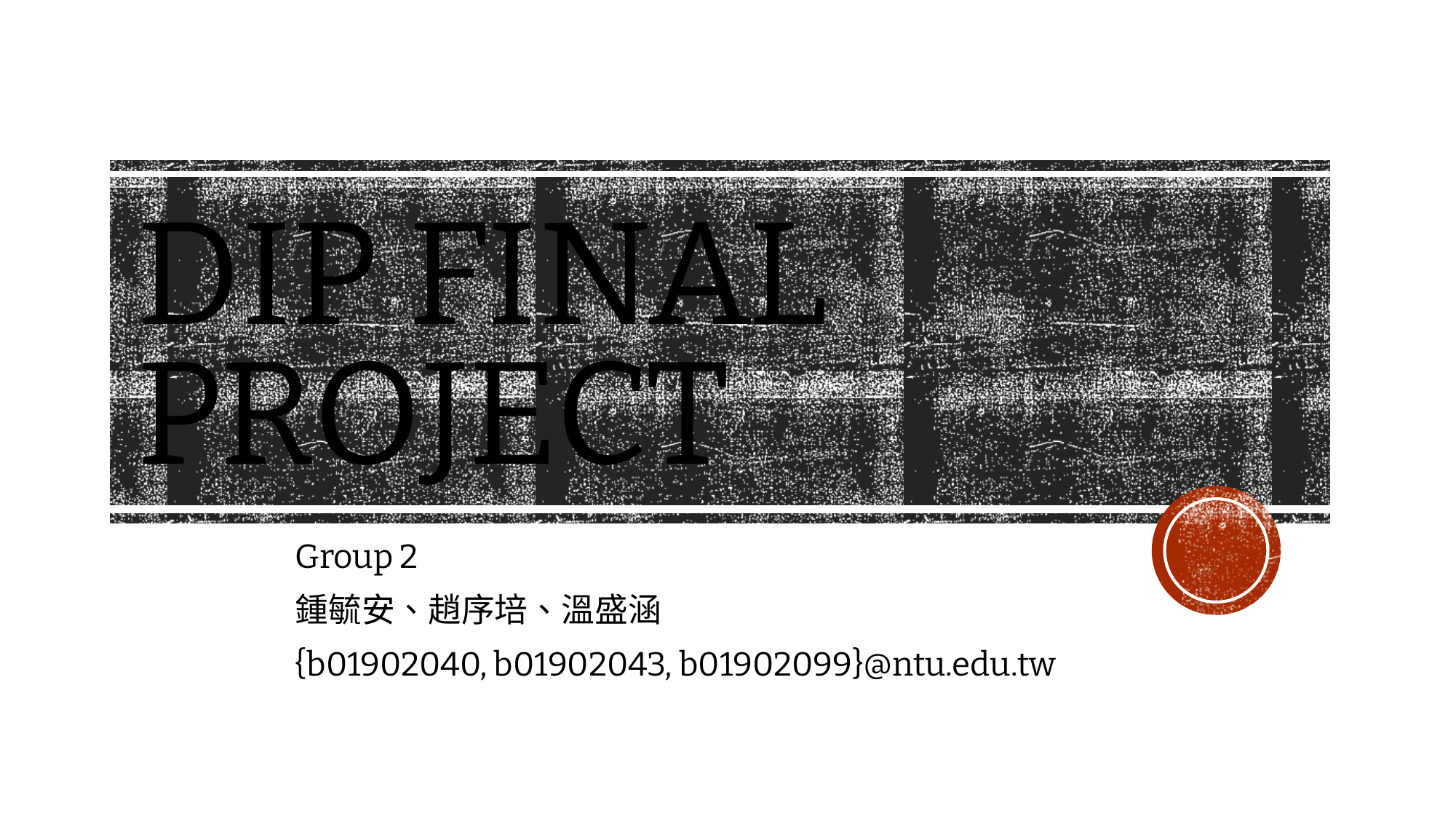

# DIP Final Project
Group 2
鍾毓安、趙序培、溫盛涵
{b01902040, b01902043, b01902099}@ntu.edu.tw